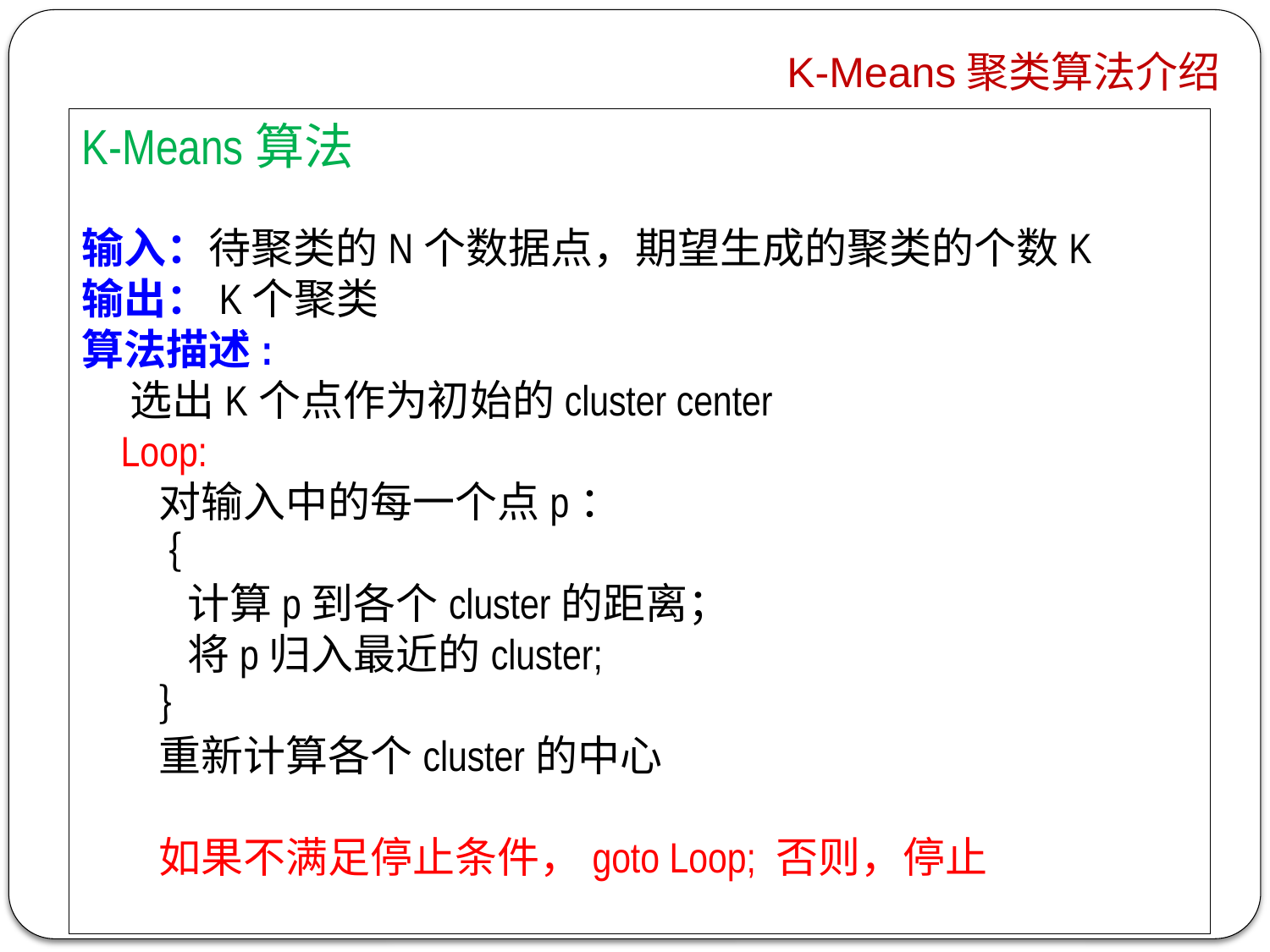

# K-Means聚类算法介绍
K-Means算法

输入：待聚类的N个数据点，期望生成的聚类的个数K
输出：K个聚类
算法描述:
    选出K个点作为初始的cluster center
    Loop:
       对输入中的每一个点p：
     ｛
          计算p到各个cluster的距离；
          将p归入最近的cluster;
       ｝
       重新计算各个cluster的中心

       如果不满足停止条件，goto Loop; 否则，停止